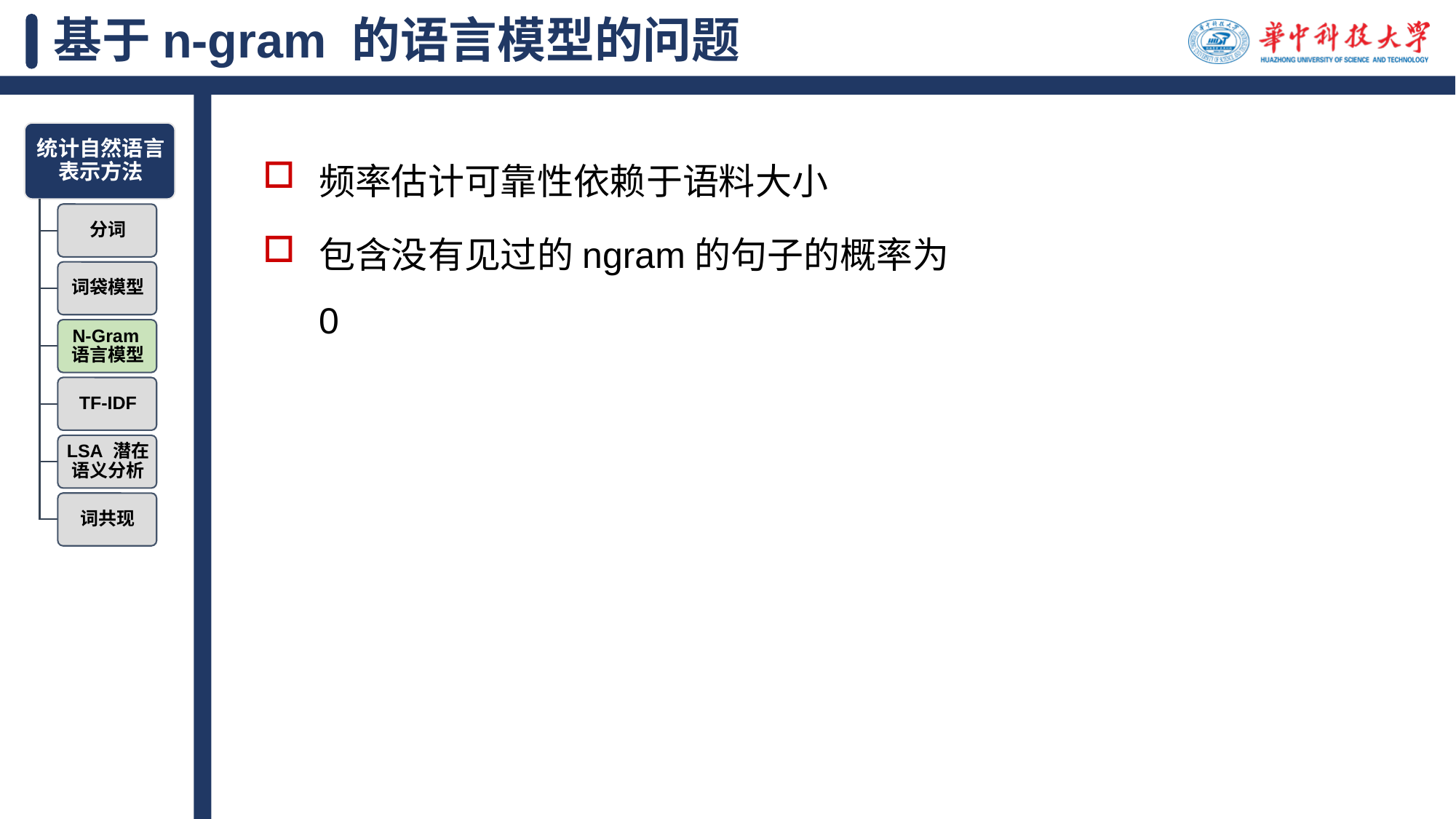

# 基于n-gram 的语言模型的问题
统计自然语言表示方法
分词
词袋模型
N-Gram语言模型
TF-IDF
LSA 潜在语义分析
词共现
频率估计可靠性依赖于语料大小
包含没有见过的ngram的句子的概率为0